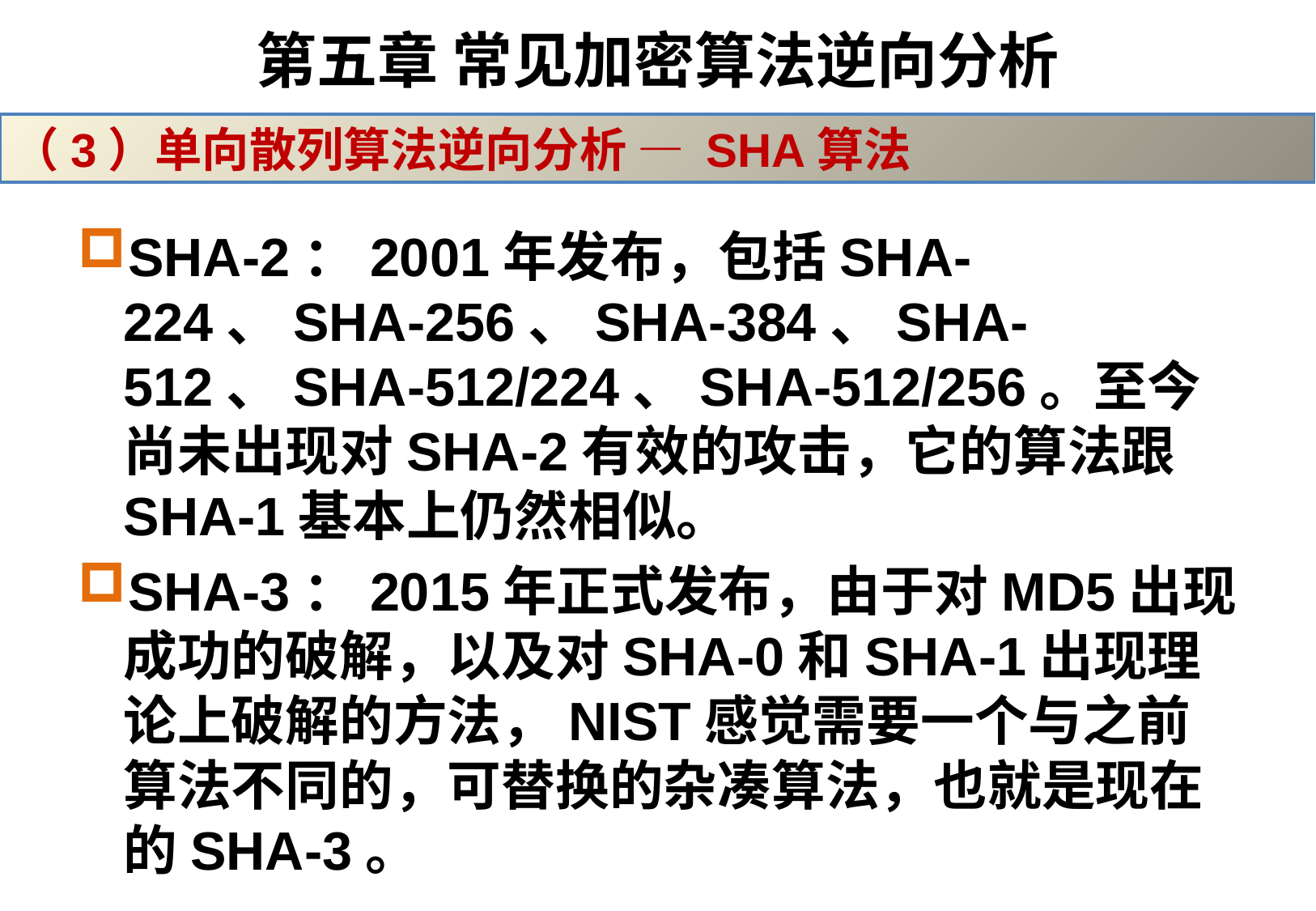

# 第五章 常见加密算法逆向分析
（3）单向散列算法逆向分析 — SHA算法
SHA-2：2001年发布，包括SHA-224、SHA-256、SHA-384、SHA-512、SHA-512/224、SHA-512/256。至今尚未出现对SHA-2有效的攻击，它的算法跟SHA-1基本上仍然相似。
SHA-3：2015年正式发布，由于对MD5出现成功的破解，以及对SHA-0和SHA-1出现理论上破解的方法，NIST感觉需要一个与之前算法不同的，可替换的杂凑算法，也就是现在的SHA-3。